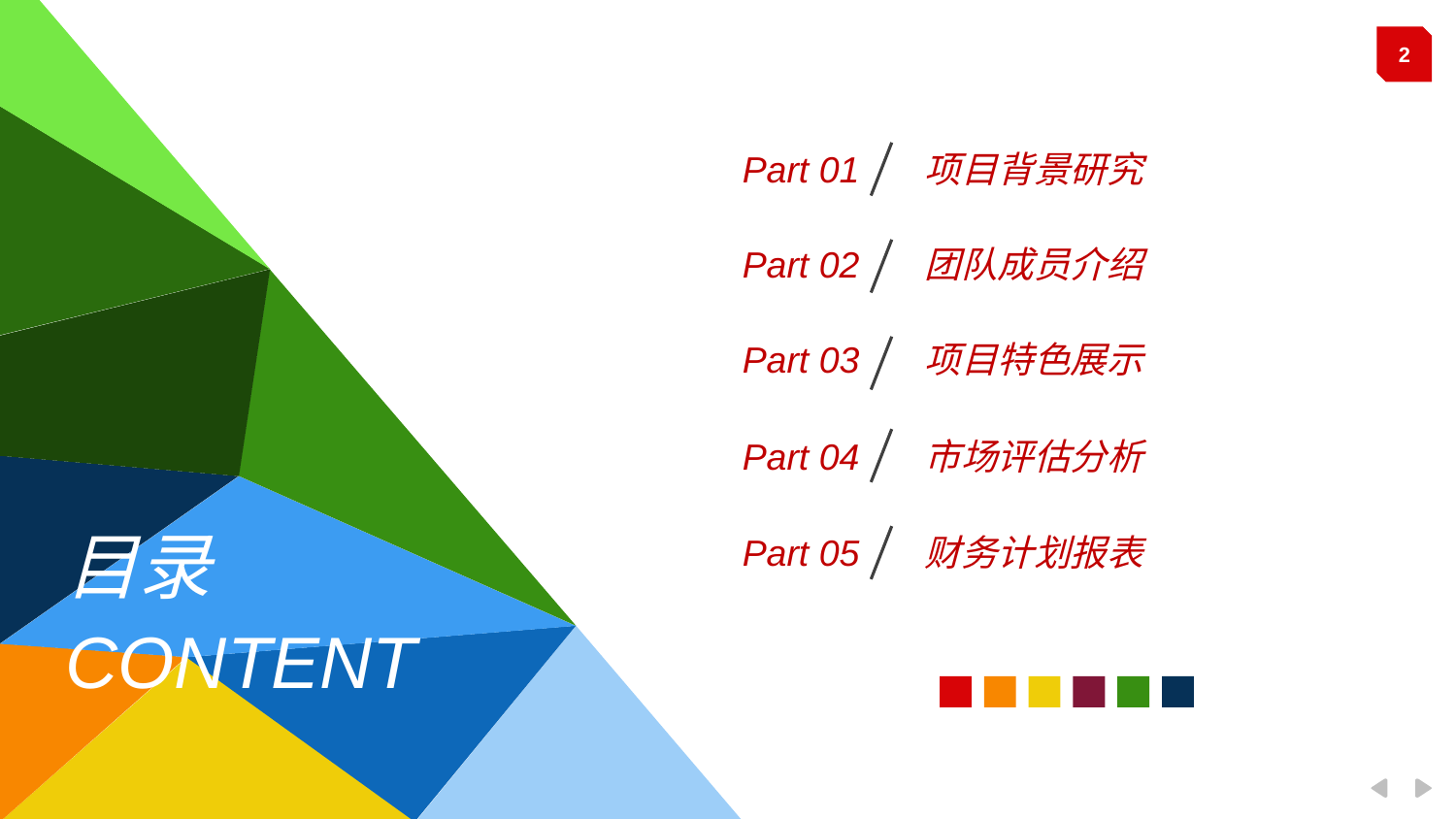

Part 01
项目背景研究
Part 02
团队成员介绍
Part 03
项目特色展示
Part 04
市场评估分析
目录
CONTENT
Part 05
财务计划报表